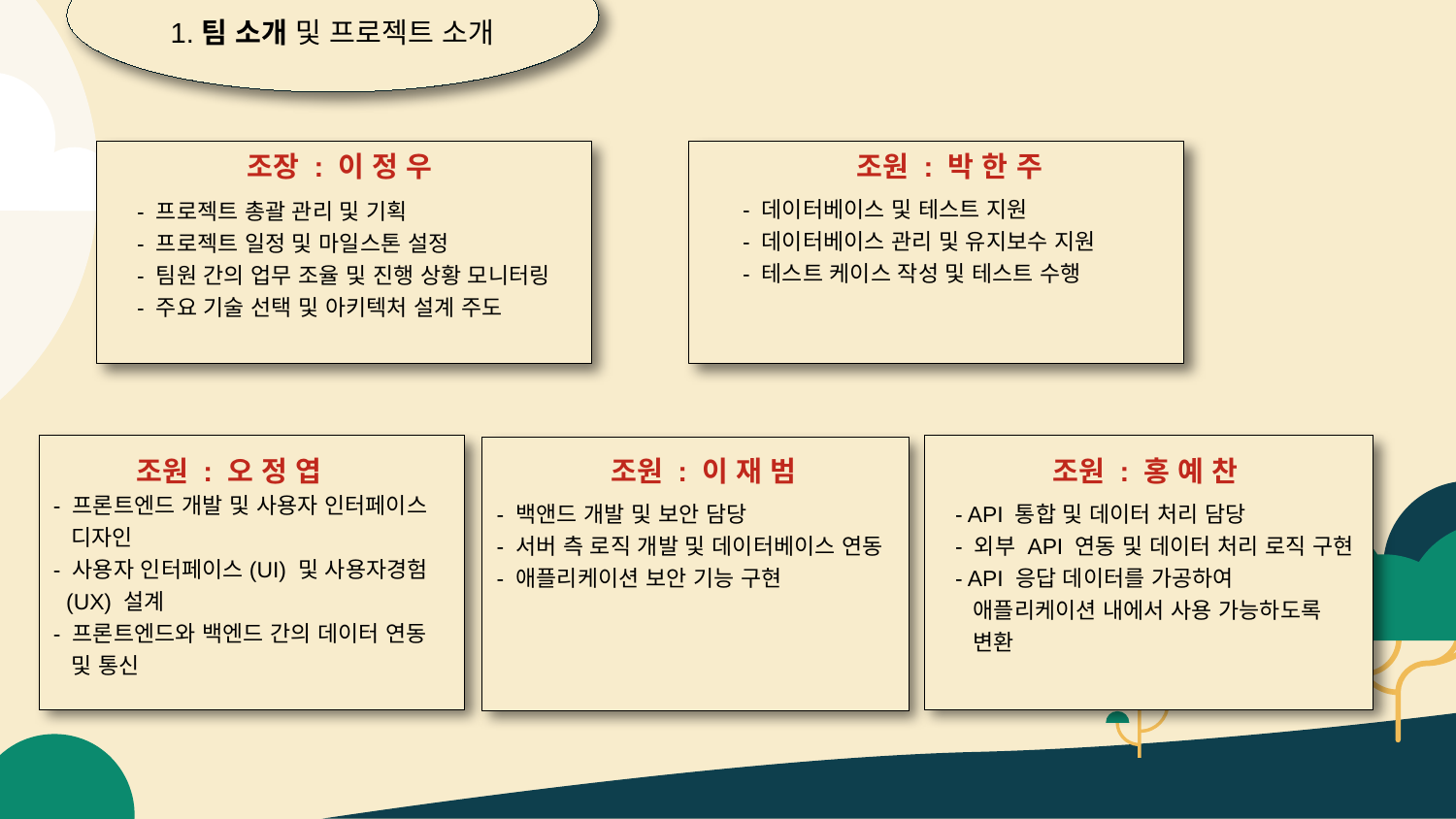

1.팀 소개 및 프로젝트 소개
조장 : 이 정 우
조원 : 박 한 주

- 데이터베이스 및 테스트 지원
- 데이터베이스 관리 및 유지보수 지원
- 테스트 케이스 작성 및 테스트 수행

- 프로젝트 총괄 관리 및 기획
- 프로젝트 일정 및 마일스톤 설정
- 팀원 간의 업무 조율 및 진행 상황 모니터링
- 주요 기술 선택 및 아키텍처 설계 주도

조원 : 오 정 엽
조원 : 이 재 범
조원 : 홍 예 찬

- 프론트엔드 개발 및 사용자 인터페이스
  디자인
- 사용자 인터페이스(UI) 및 사용자경험
  (UX) 설계
- 프론트엔드와 백엔드 간의 데이터 연동
  및 통신

- 백앤드 개발 및 보안 담당
- 서버 측 로직 개발 및 데이터베이스 연동
- 애플리케이션 보안 기능 구현

- API 통합 및 데이터 처리 담당
- 외부 API 연동 및 데이터 처리 로직 구현
- API 응답 데이터를 가공하여
  애플리케이션 내에서 사용 가능하도록
  변환